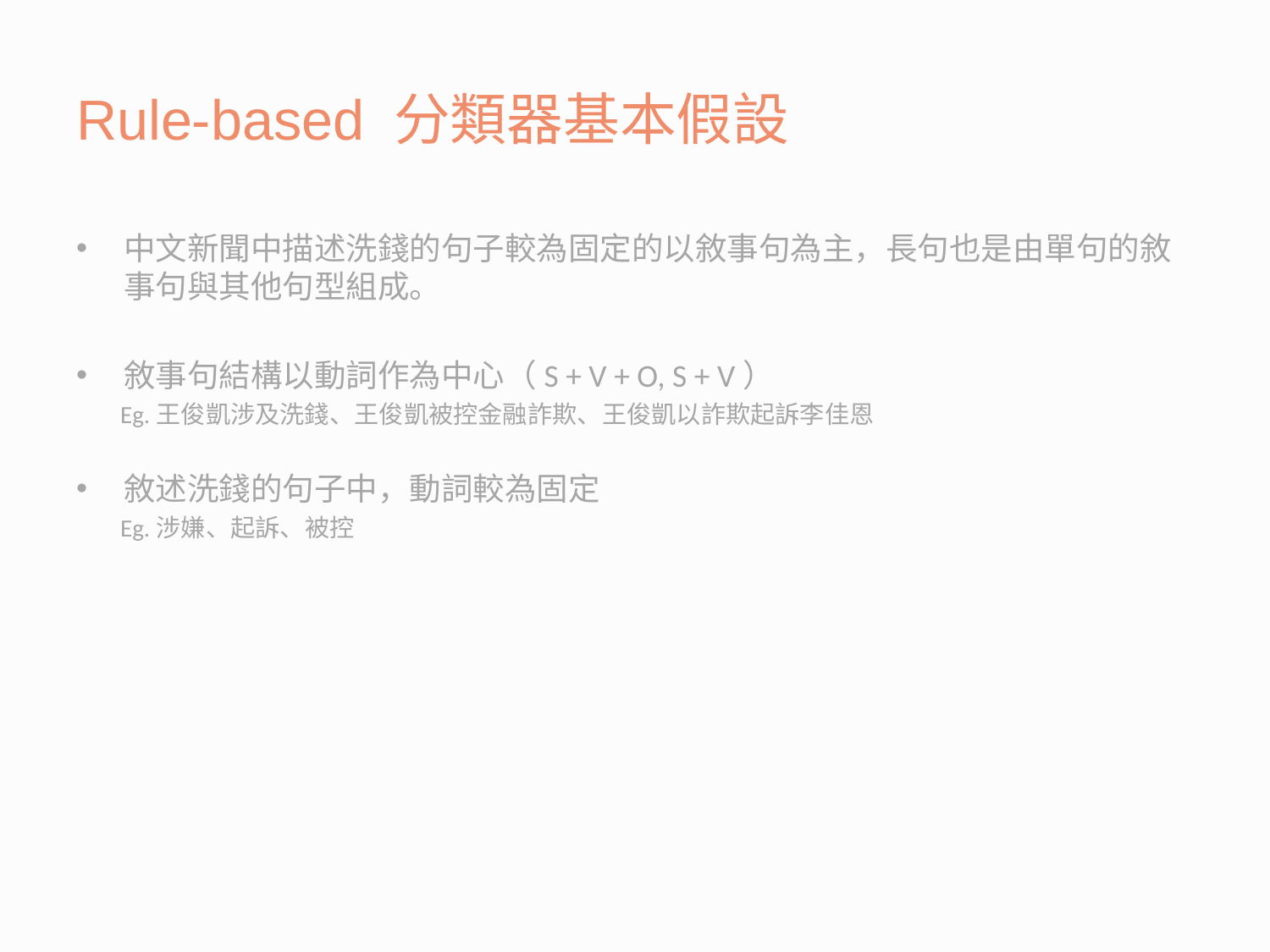

# Rule-based 分類器基本假設
中文新聞中描述洗錢的句子較為固定的以敘事句為主，長句也是由單句的敘事句與其他句型組成。

敘事句結構以動詞作為中心（S + V + O, S + V）
        Eg.王俊凱涉及洗錢、王俊凱被控金融詐欺、王俊凱以詐欺起訴李佳恩

敘述洗錢的句子中，動詞較為固定
        Eg.涉嫌、起訴、被控